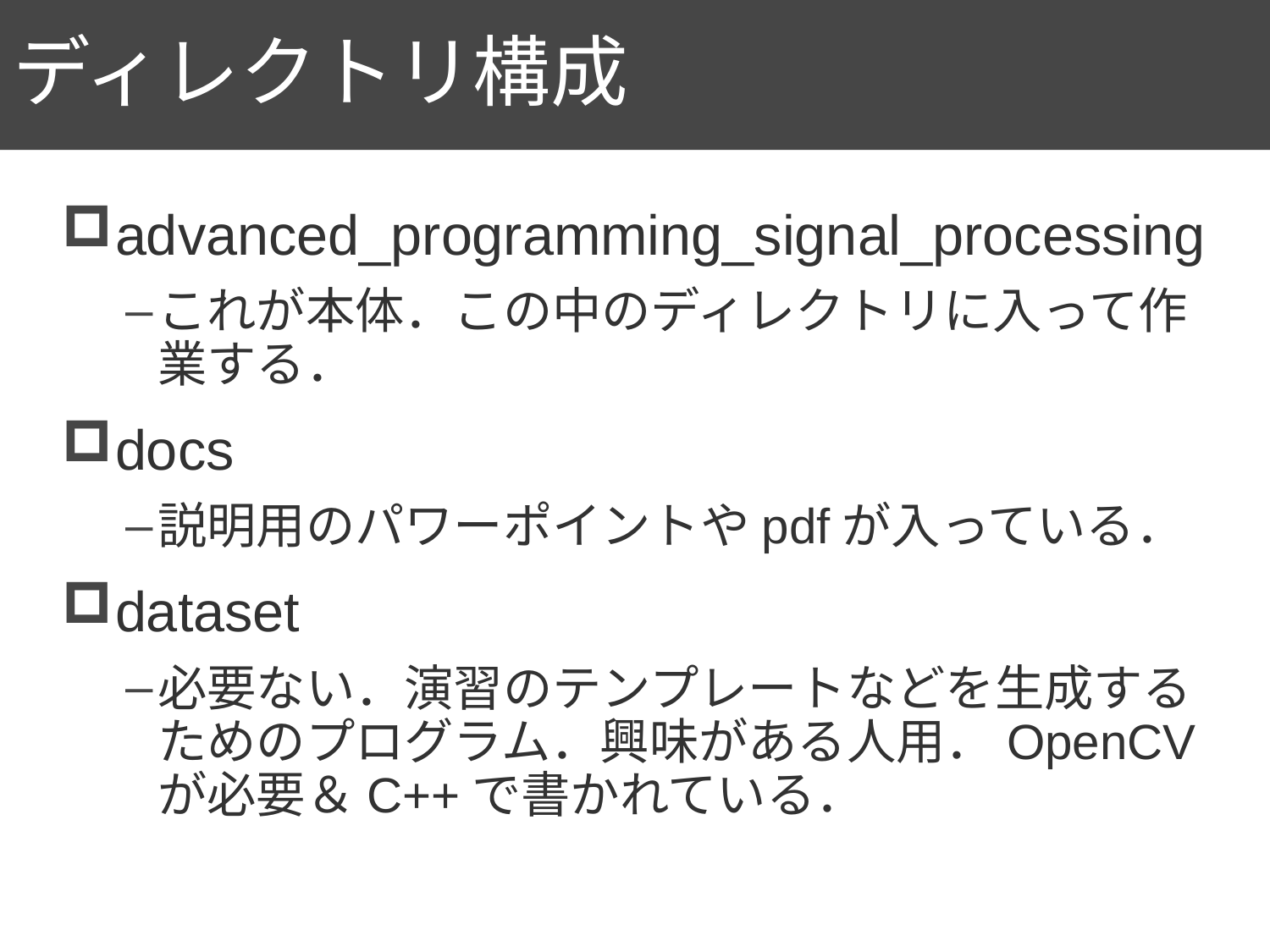

# ディレクトリ構成
90
advanced_programming_signal_processing
これが本体．この中のディレクトリに入って作業する．
docs
説明用のパワーポイントやpdfが入っている．
dataset
必要ない．演習のテンプレートなどを生成するためのプログラム．興味がある人用．OpenCVが必要＆C++で書かれている．